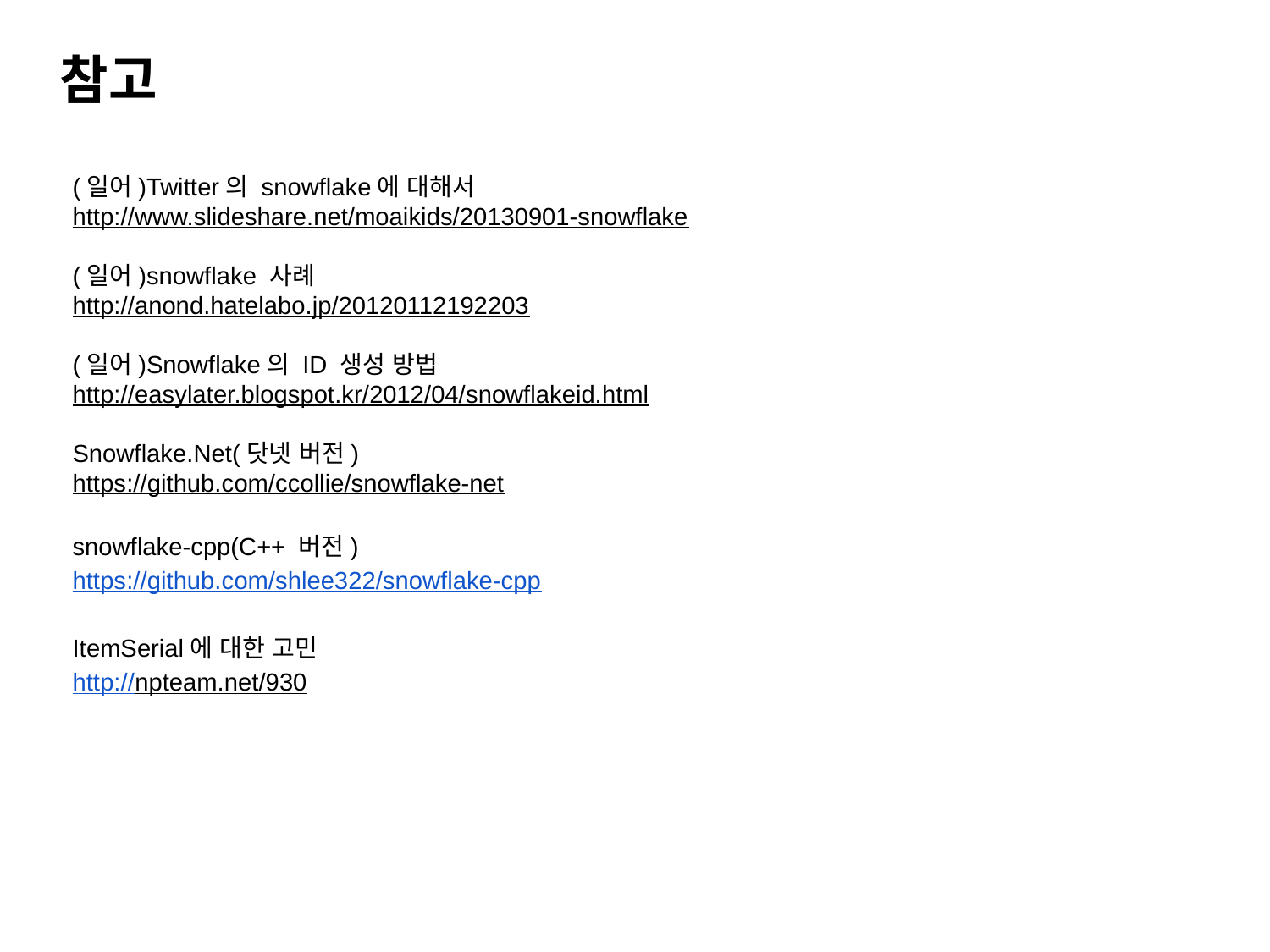

참고

(일어)Twitter의 snowflake에 대해서
http://www.slideshare.net/moaikids/20130901-snowflake

(일어)snowflake 사례
http://anond.hatelabo.jp/20120112192203

(일어)Snowflake의 ID 생성 방법
http://easylater.blogspot.kr/2012/04/snowflakeid.html

Snowflake.Net(닷넷 버전)
https://github.com/ccollie/snowflake-net

snowflake-cpp(C++ 버전)
https://github.com/shlee322/snowflake-cpp
ItemSerial에 대한 고민
http://npteam.net/930